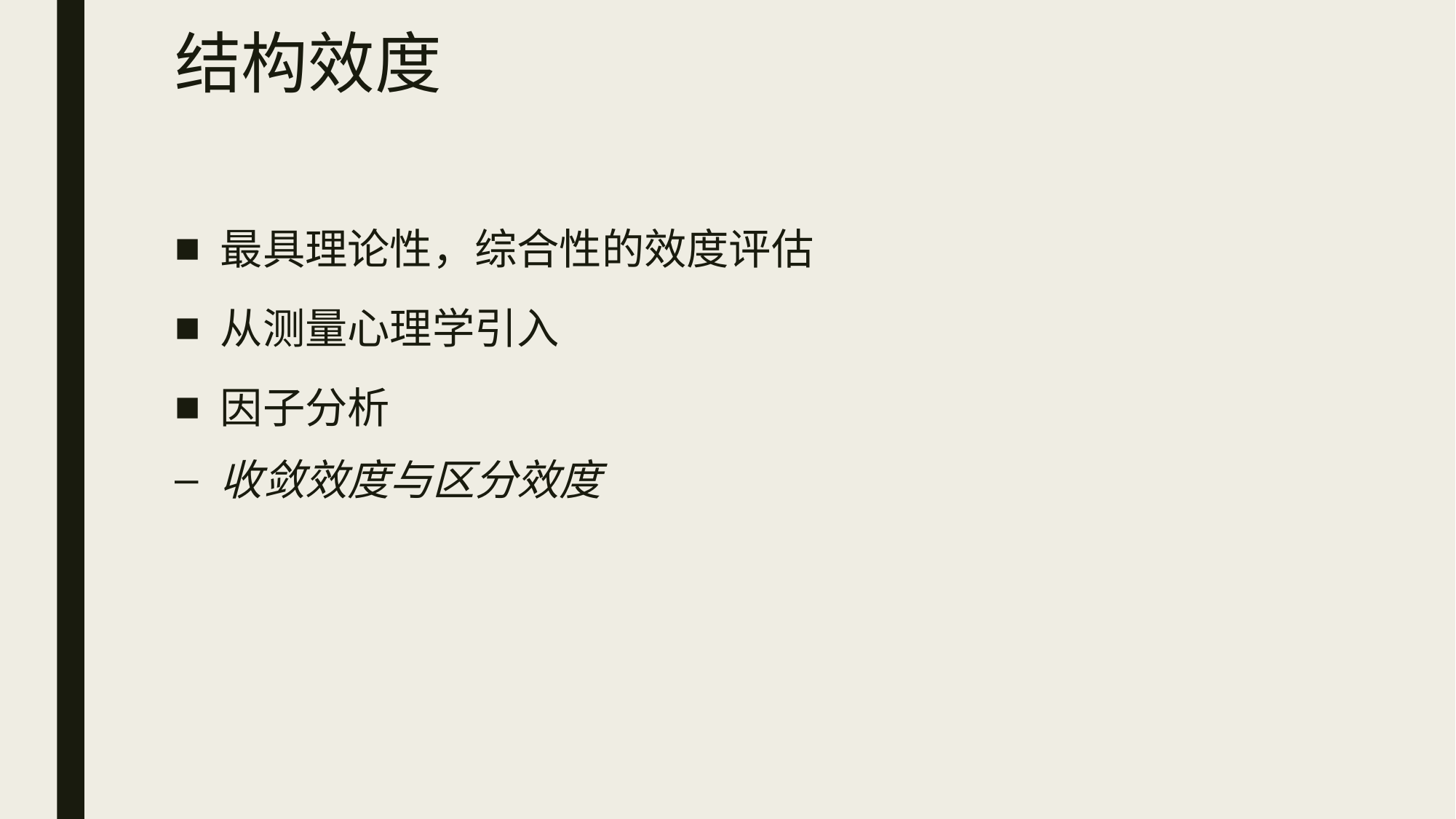

# 结构效度
最具理论性，综合性的效度评估
从测量心理学引入
因子分析
收敛效度与区分效度